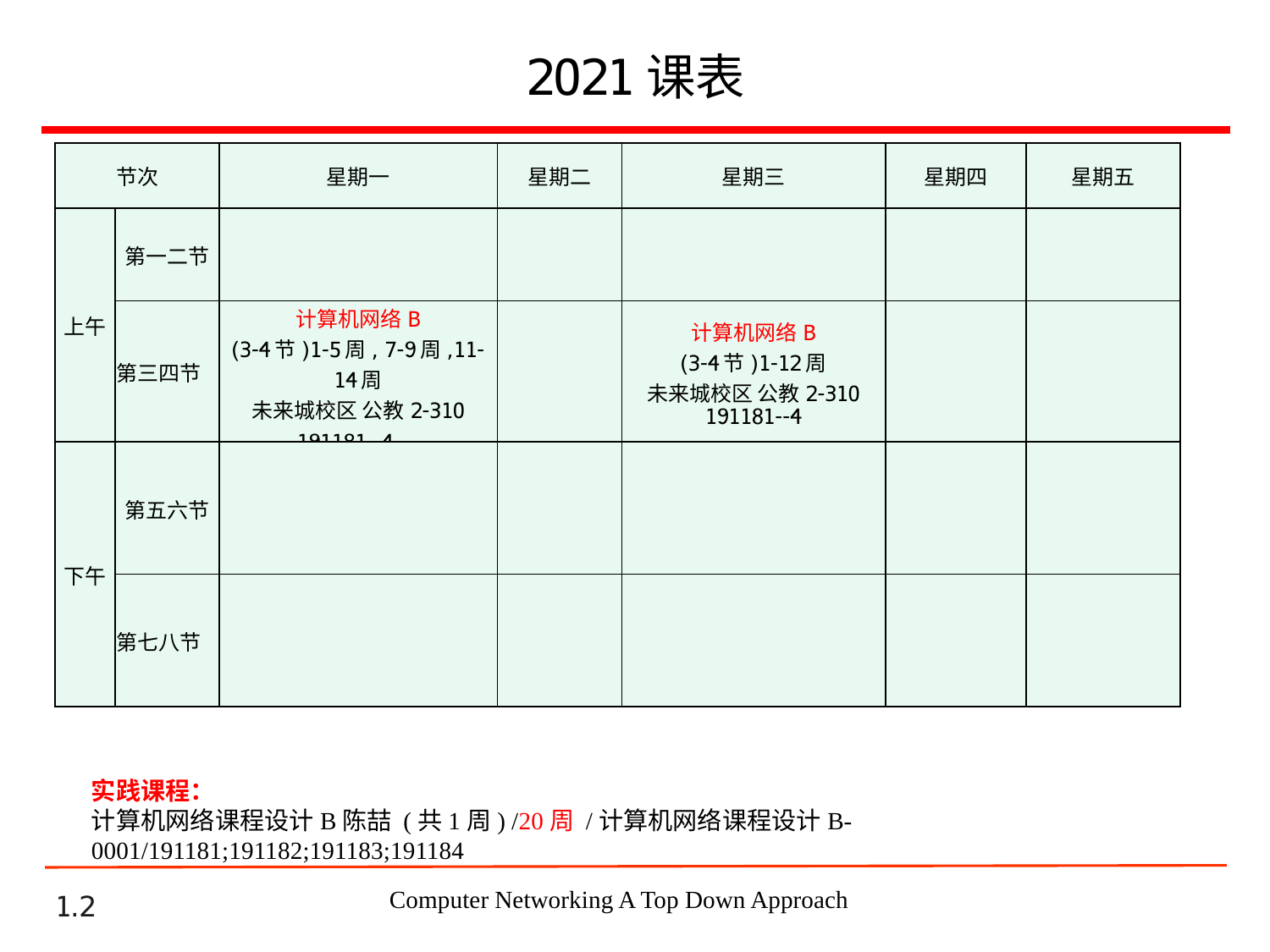

# 2021课表
| 节次 |  | 星期一 | 星期二 | 星期三 | 星期四 | 星期五 |
| --- | --- | --- | --- | --- | --- | --- |
| 上午 | 第一二节 |  |  |  |  |  |
|  | 第三四节 | 计算机网络B (3-4节)1-5周, 7-9周,11-14周 未来城校区 公教2-310 191181--4 |  | 计算机网络B (3-4节)1-12周 未来城校区 公教2-310 191181--4 |  |  |
| 下午 | 第五六节 |  |  |  |  |  |
|  | 第七八节 |  |  |  |  |  |

实践课程：
计算机网络课程设计B陈喆 (共1周) /20周 /计算机网络课程设计B-0001/191181;191182;191183;191184